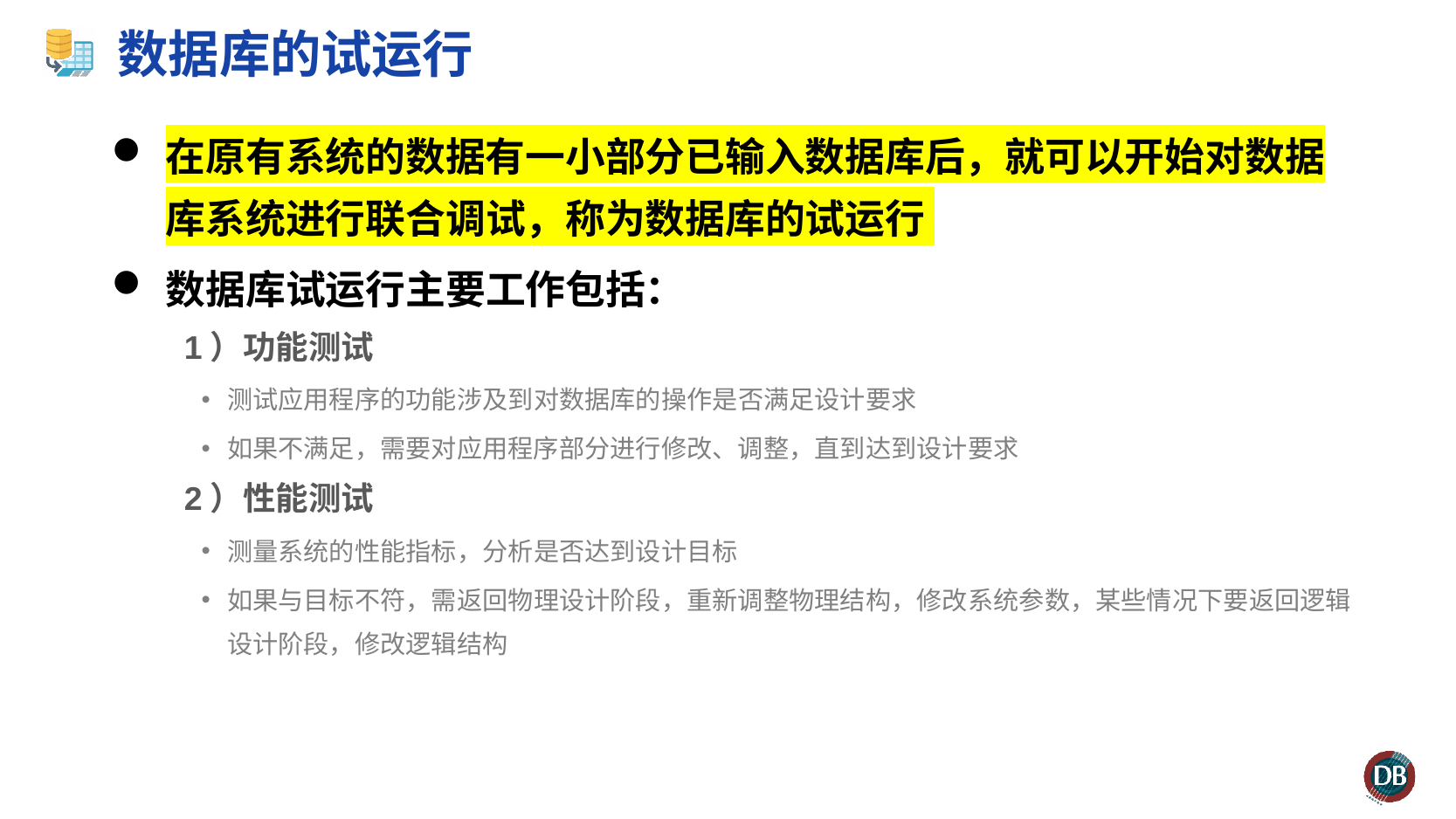

# 数据库的试运行
在原有系统的数据有一小部分已输入数据库后，就可以开始对数据库系统进行联合调试，称为数据库的试运行
数据库试运行主要工作包括：
1）功能测试
测试应用程序的功能涉及到对数据库的操作是否满足设计要求
如果不满足，需要对应用程序部分进行修改、调整，直到达到设计要求
2）性能测试
测量系统的性能指标，分析是否达到设计目标
如果与目标不符，需返回物理设计阶段，重新调整物理结构，修改系统参数，某些情况下要返回逻辑设计阶段，修改逻辑结构